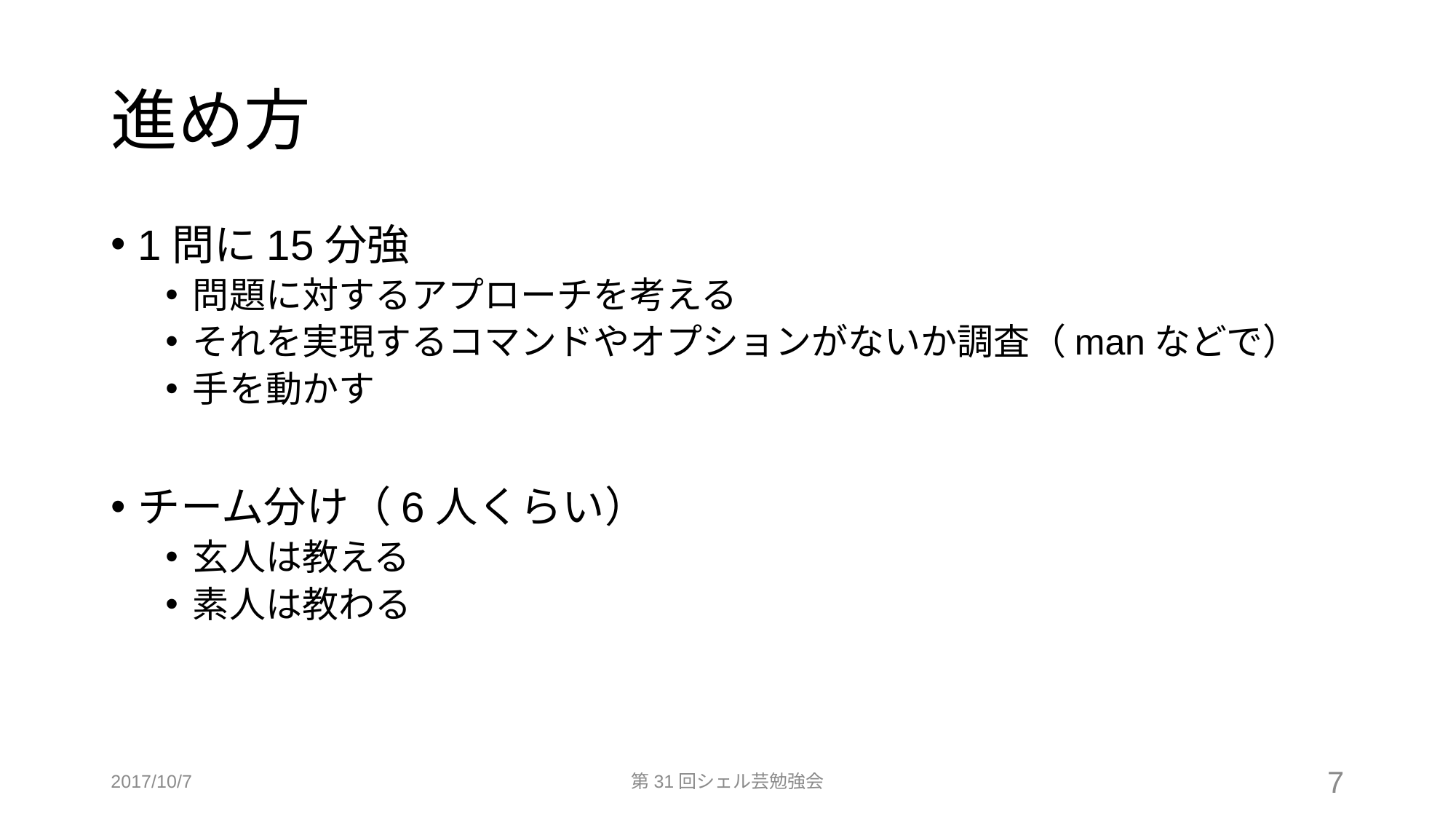

# 進め方
1問に15分強
問題に対するアプローチを考える
それを実現するコマンドやオプションがないか調査（manなどで）
手を動かす

チーム分け（6人くらい）
玄人は教える
素人は教わる
2017/10/7
第31回シェル芸勉強会
7